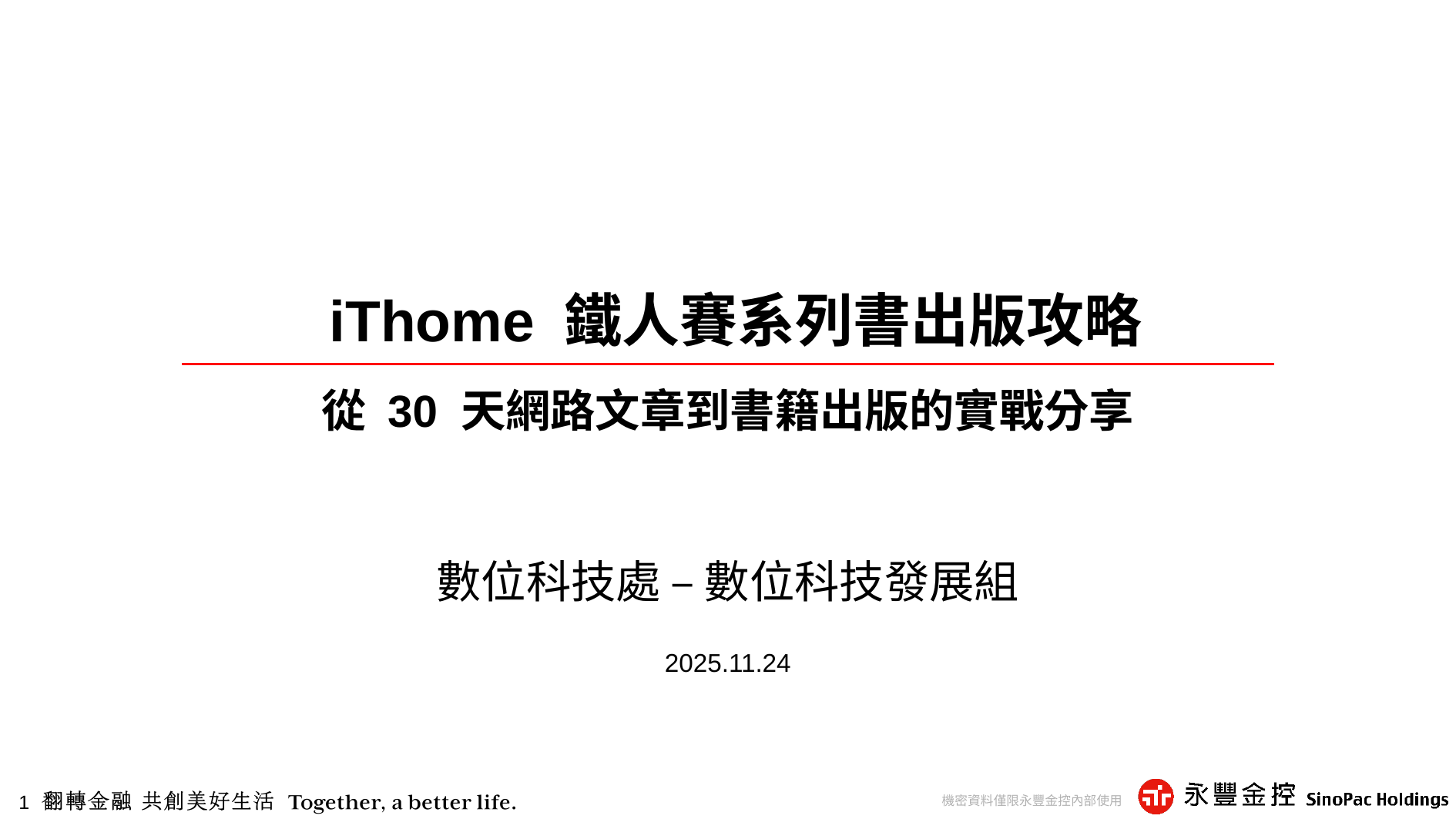

# iThome 鐵人賽系列書出版攻略
從 30 天網路文章到書籍出版的實戰分享
數位科技處 – 數位科技發展組
2025.11.24